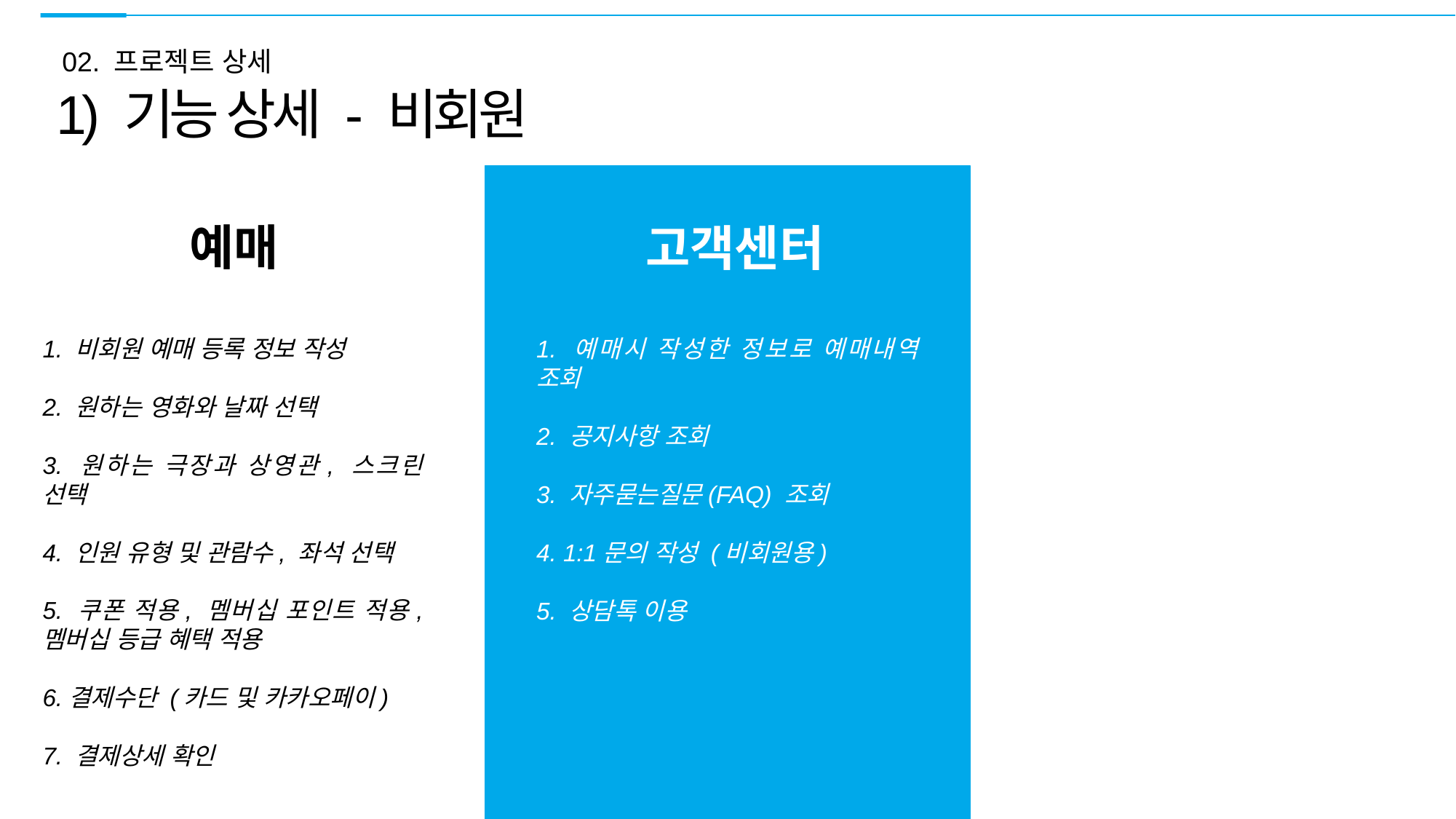

02. 프로젝트 상세
1) 기능 상세 - 비회원

예매
고객센터
1. 비회원 예매 등록 정보 작성

2. 원하는 영화와 날짜 선택

3. 원하는 극장과 상영관, 스크린 선택

4. 인원 유형 및 관람수, 좌석 선택

5. 쿠폰 적용, 멤버십 포인트 적용, 멤버십 등급 혜택 적용

6.결제수단 (카드 및 카카오페이)

7. 결제상세 확인
1. 예매시 작성한 정보로 예매내역 조회

2. 공지사항 조회

3. 자주묻는질문(FAQ) 조회

4. 1:1문의 작성 (비회원용)

5. 상담톡 이용